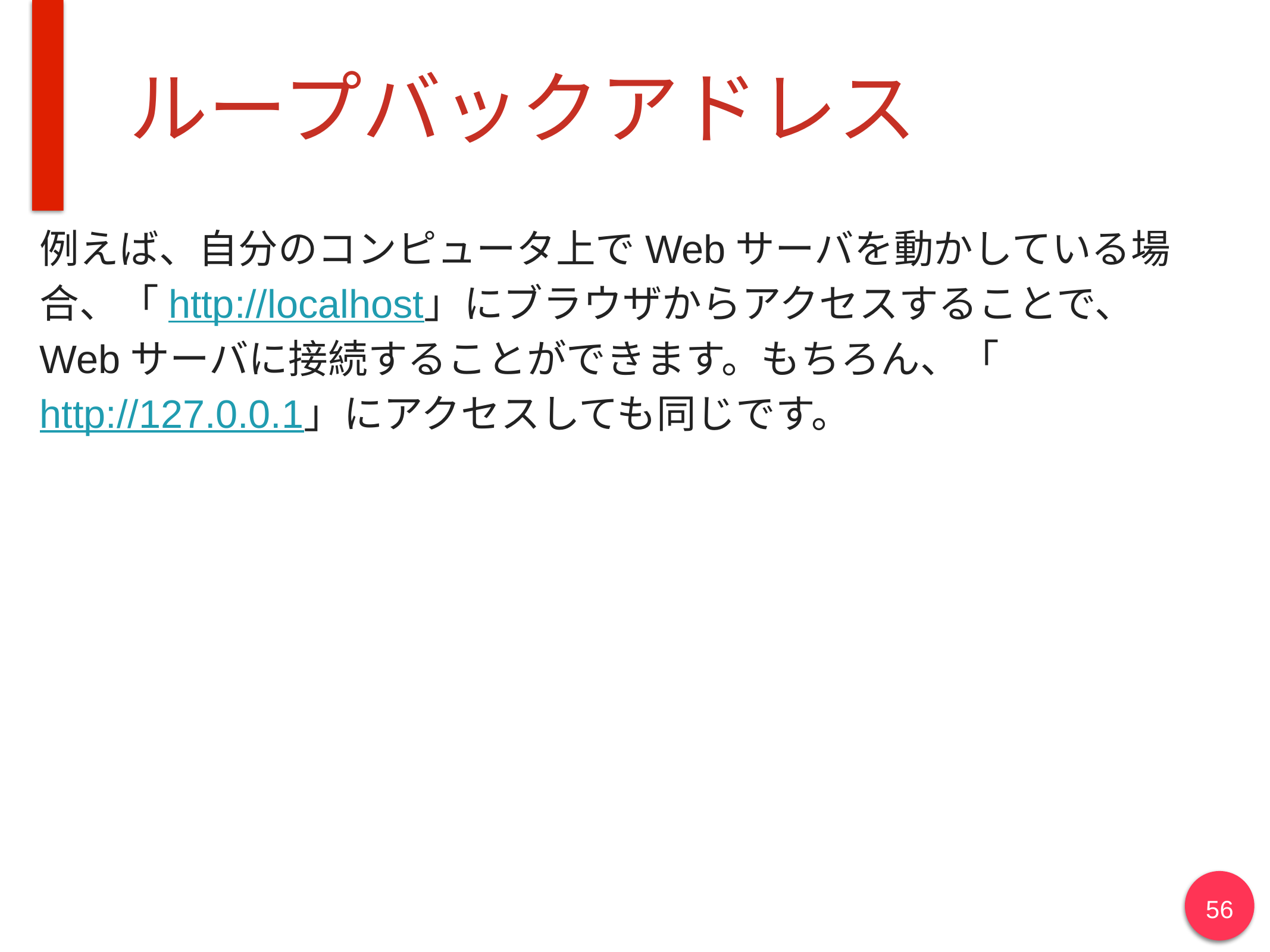

# ループバックアドレス
例えば、自分のコンピュータ上でWebサーバを動かしている場合、「http://localhost」にブラウザからアクセスすることで、Webサーバに接続することができます。もちろん、「http://127.0.0.1」にアクセスしても同じです。

56